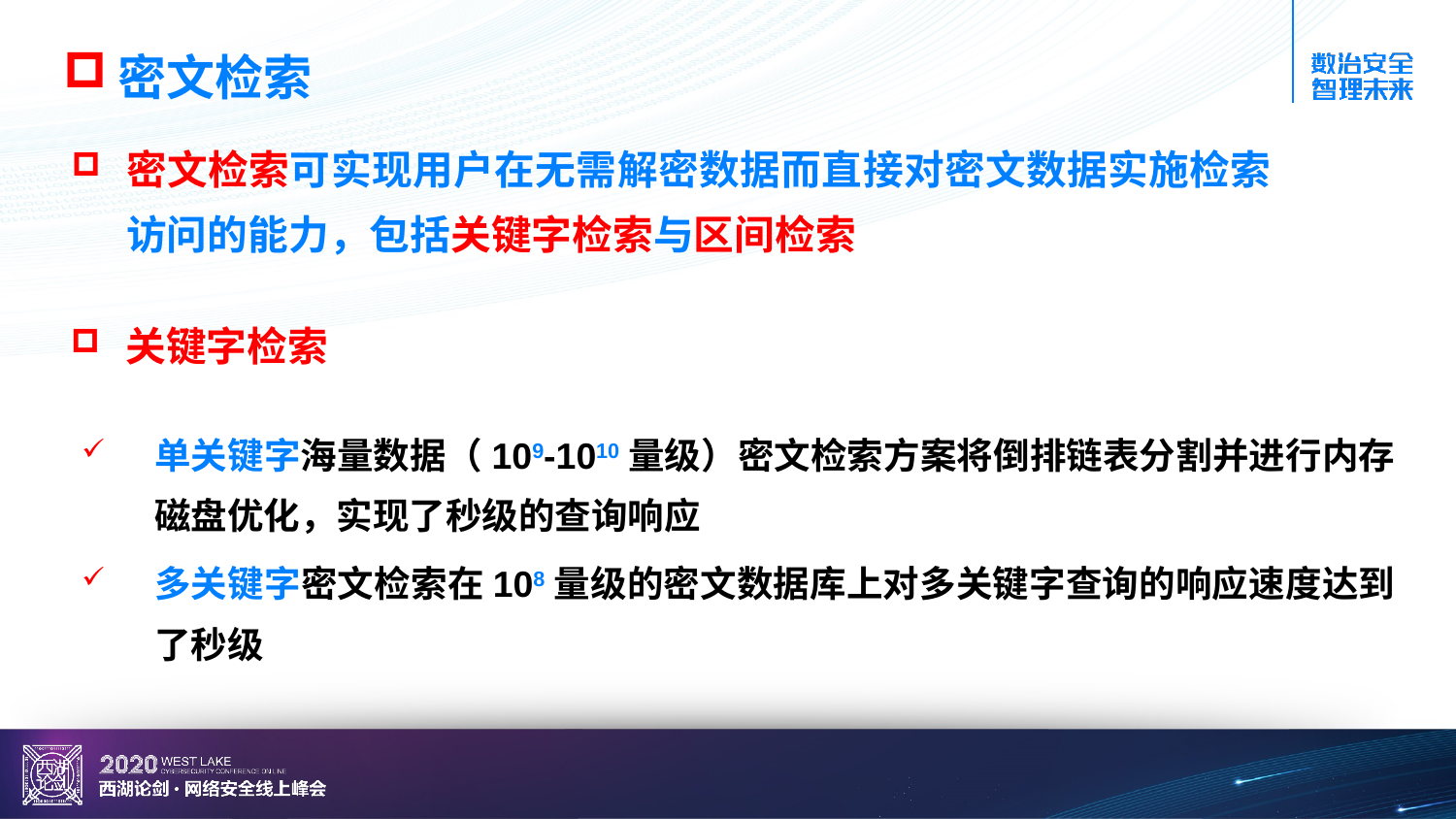

密文检索
密文检索可实现用户在无需解密数据而直接对密文数据实施检索访问的能力，包括关键字检索与区间检索
关键字检索
单关键字海量数据（109-1010量级）密文检索方案将倒排链表分割并进行内存磁盘优化，实现了秒级的查询响应
多关键字密文检索在108量级的密文数据库上对多关键字查询的响应速度达到了秒级